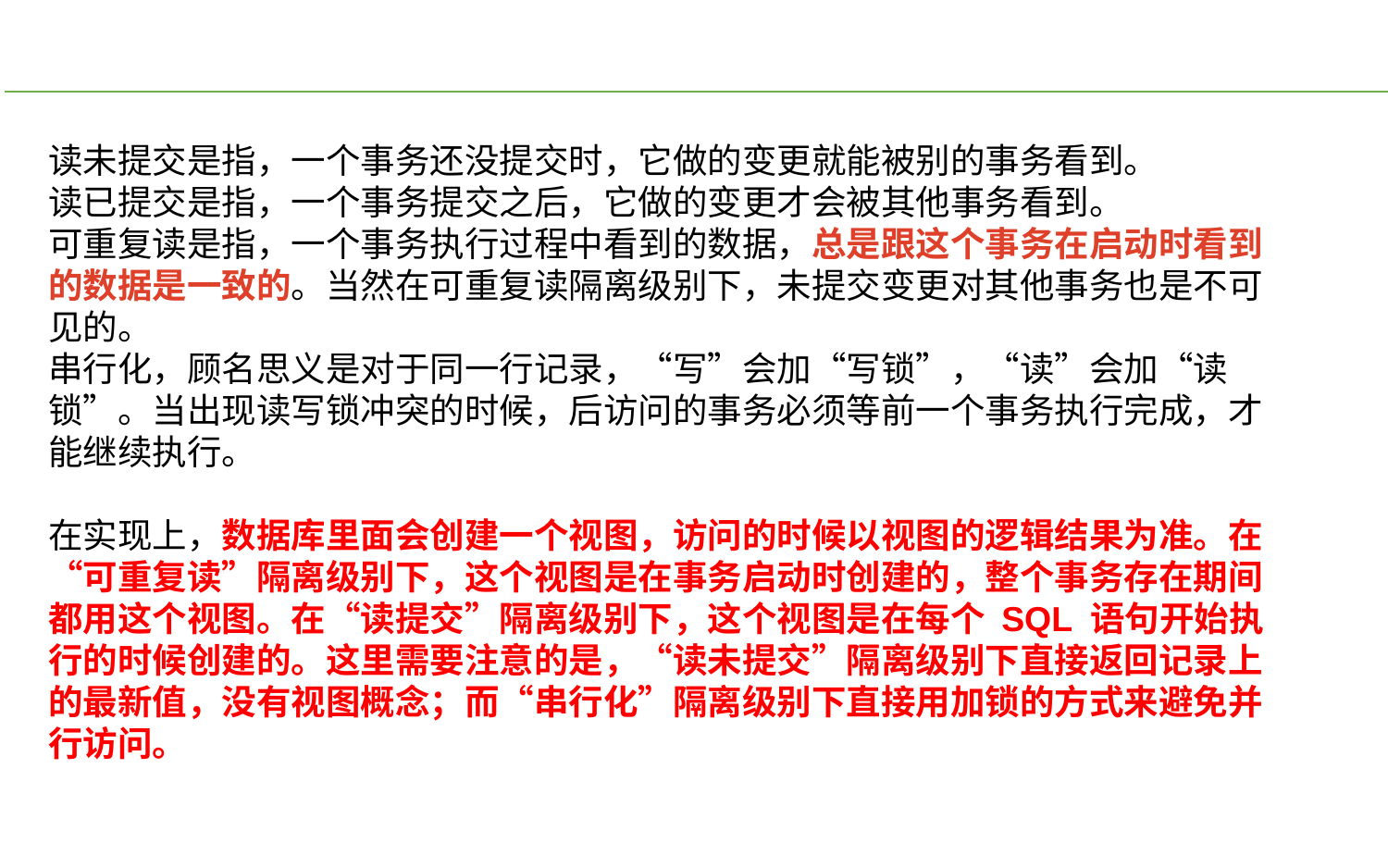

读未提交是指，一个事务还没提交时，它做的变更就能被别的事务看到。
读已提交是指，一个事务提交之后，它做的变更才会被其他事务看到。
可重复读是指，一个事务执行过程中看到的数据，总是跟这个事务在启动时看到的数据是一致的。当然在可重复读隔离级别下，未提交变更对其他事务也是不可见的。
串行化，顾名思义是对于同一行记录，“写”会加“写锁”，“读”会加“读锁”。当出现读写锁冲突的时候，后访问的事务必须等前一个事务执行完成，才能继续执行。

在实现上，数据库里面会创建一个视图，访问的时候以视图的逻辑结果为准。在“可重复读”隔离级别下，这个视图是在事务启动时创建的，整个事务存在期间都用这个视图。在“读提交”隔离级别下，这个视图是在每个 SQL 语句开始执行的时候创建的。这里需要注意的是，“读未提交”隔离级别下直接返回记录上的最新值，没有视图概念；而“串行化”隔离级别下直接用加锁的方式来避免并行访问。